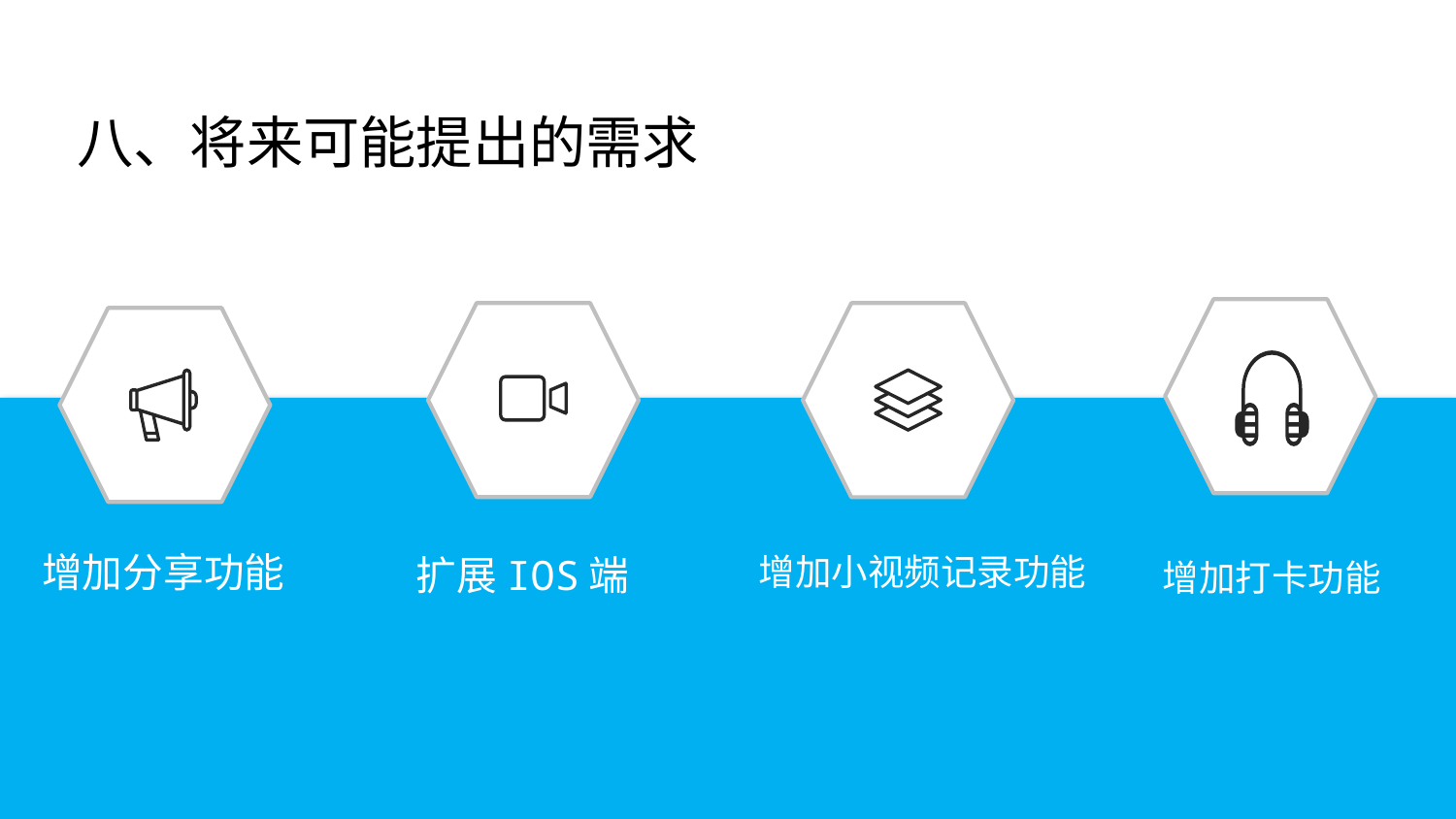

八、将来可能提出的需求

增加分享功能
扩展IOS端
增加小视频记录功能
增加打卡功能